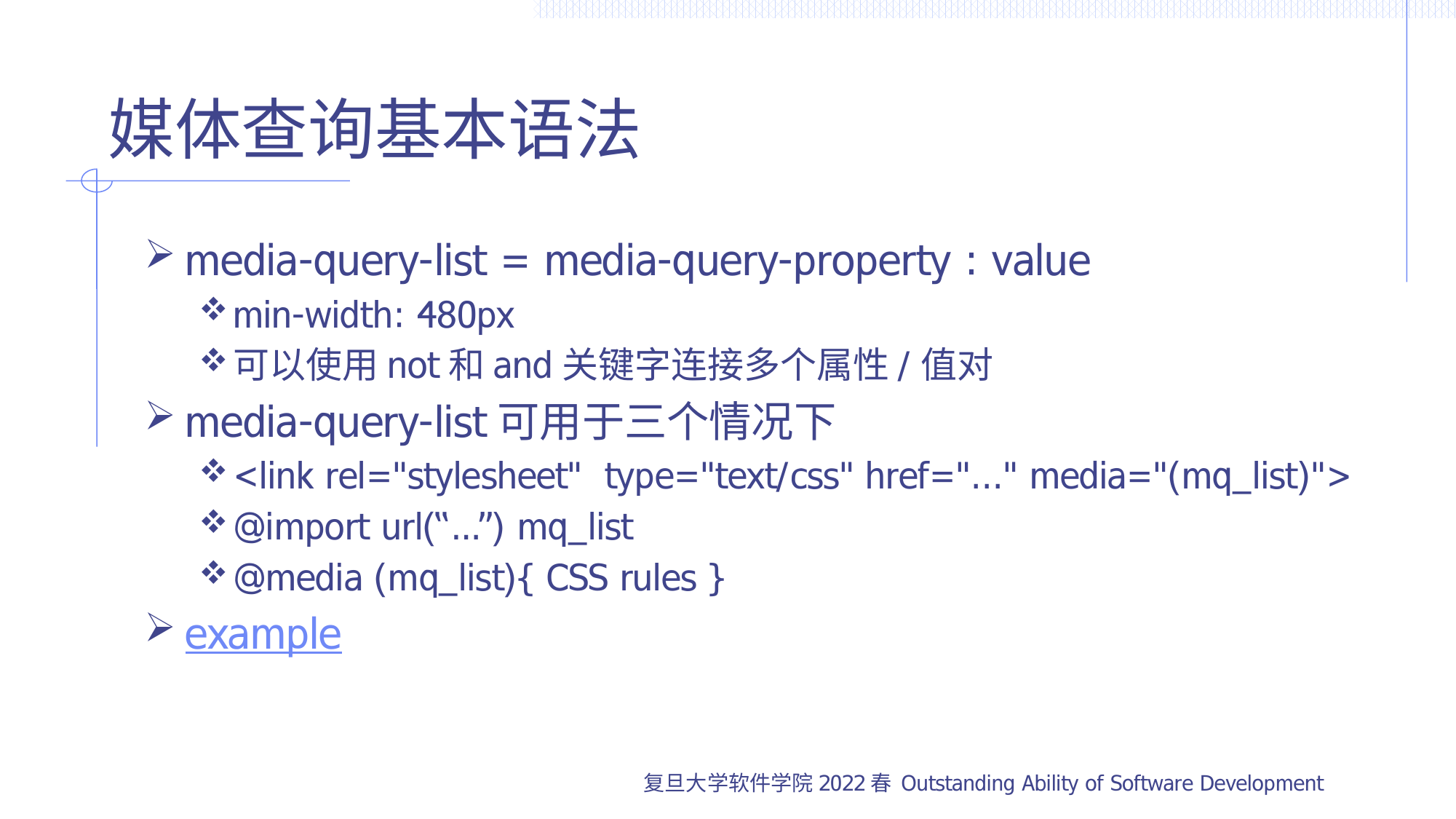

# 媒体查询基本语法
media-query-list = media-query-property : value
min-width: 480px
可以使用not和and关键字连接多个属性/值对
media-query-list可用于三个情况下
<link rel="stylesheet"  type="text/css" href="..." media="(mq_list)">
@import url(“…”) mq_list
@media (mq_list){ CSS rules }
example